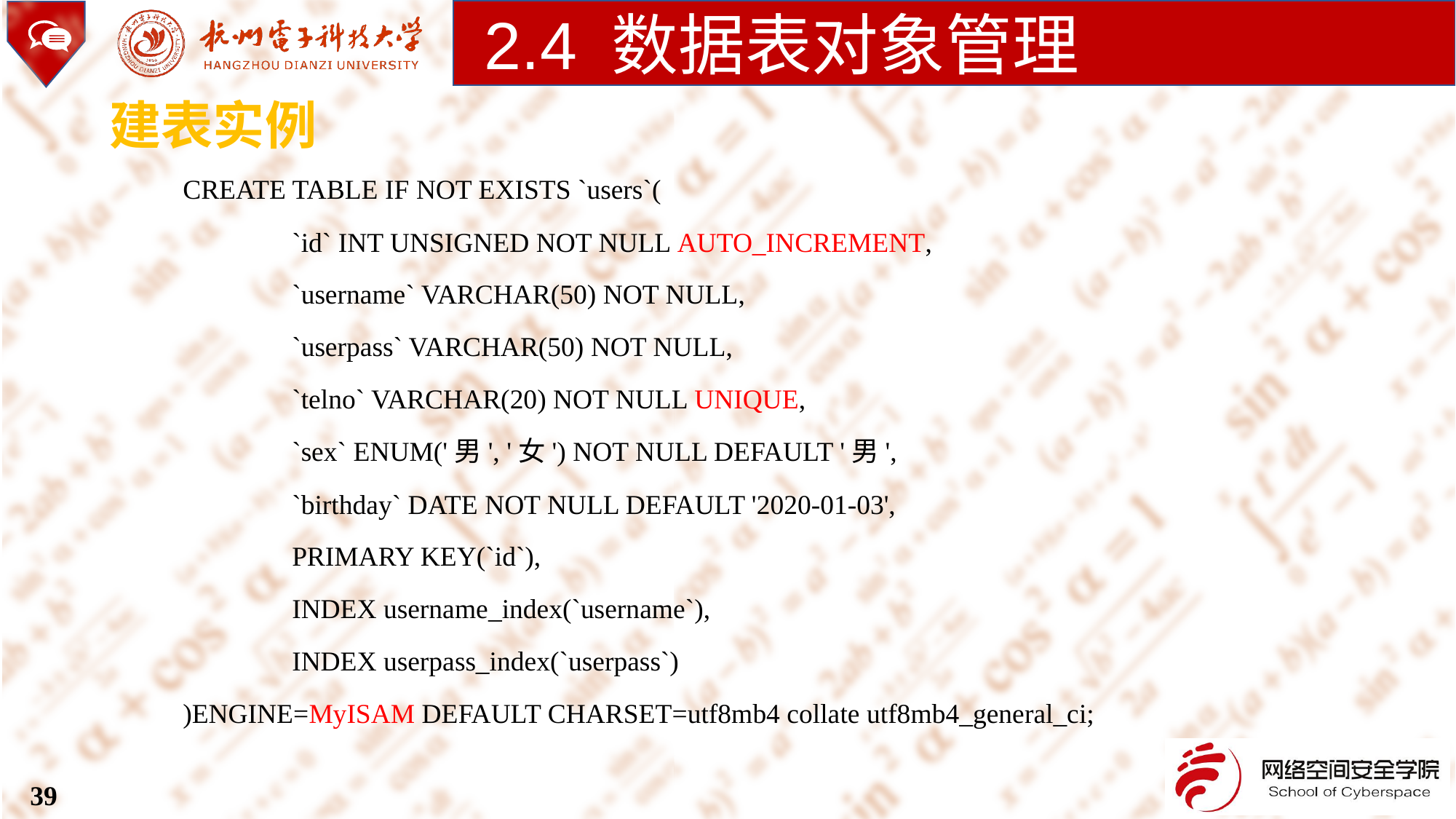

2.4 数据表对象管理
建表实例
CREATE TABLE IF NOT EXISTS `users`(
	`id` INT UNSIGNED NOT NULL AUTO_INCREMENT,
	`username` VARCHAR(50) NOT NULL,
	`userpass` VARCHAR(50) NOT NULL,
	`telno` VARCHAR(20) NOT NULL UNIQUE,
	`sex` ENUM('男', '女') NOT NULL DEFAULT '男',
	`birthday` DATE NOT NULL DEFAULT '2020-01-03',
	PRIMARY KEY(`id`),
	INDEX username_index(`username`),
	INDEX userpass_index(`userpass`)
)ENGINE=MyISAM DEFAULT CHARSET=utf8mb4 collate utf8mb4_general_ci;
39